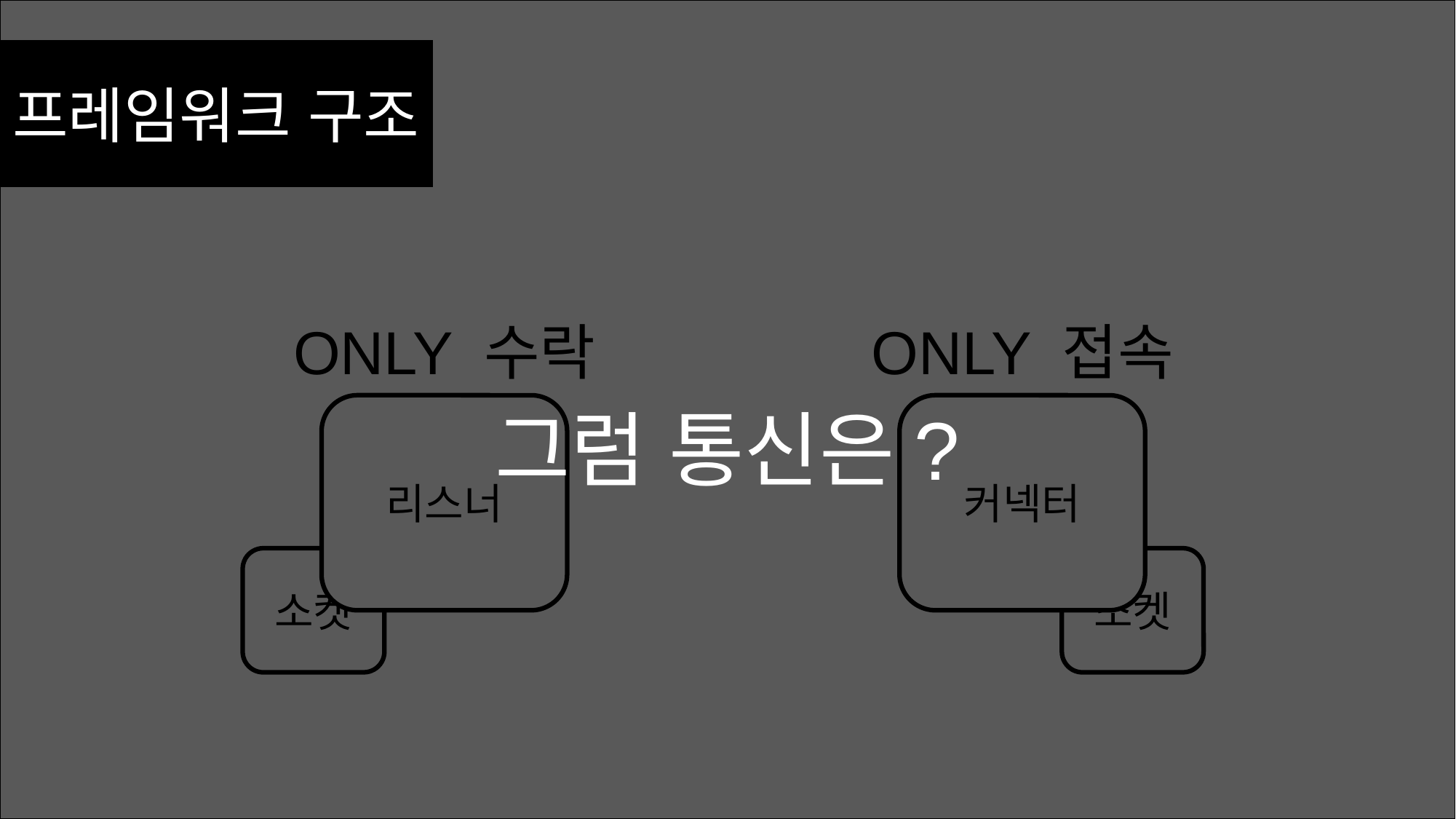

프레임워크 구조
ONLY 수락
ONLY 접속
그럼 통신은?
리스너
커넥터
소켓
소켓